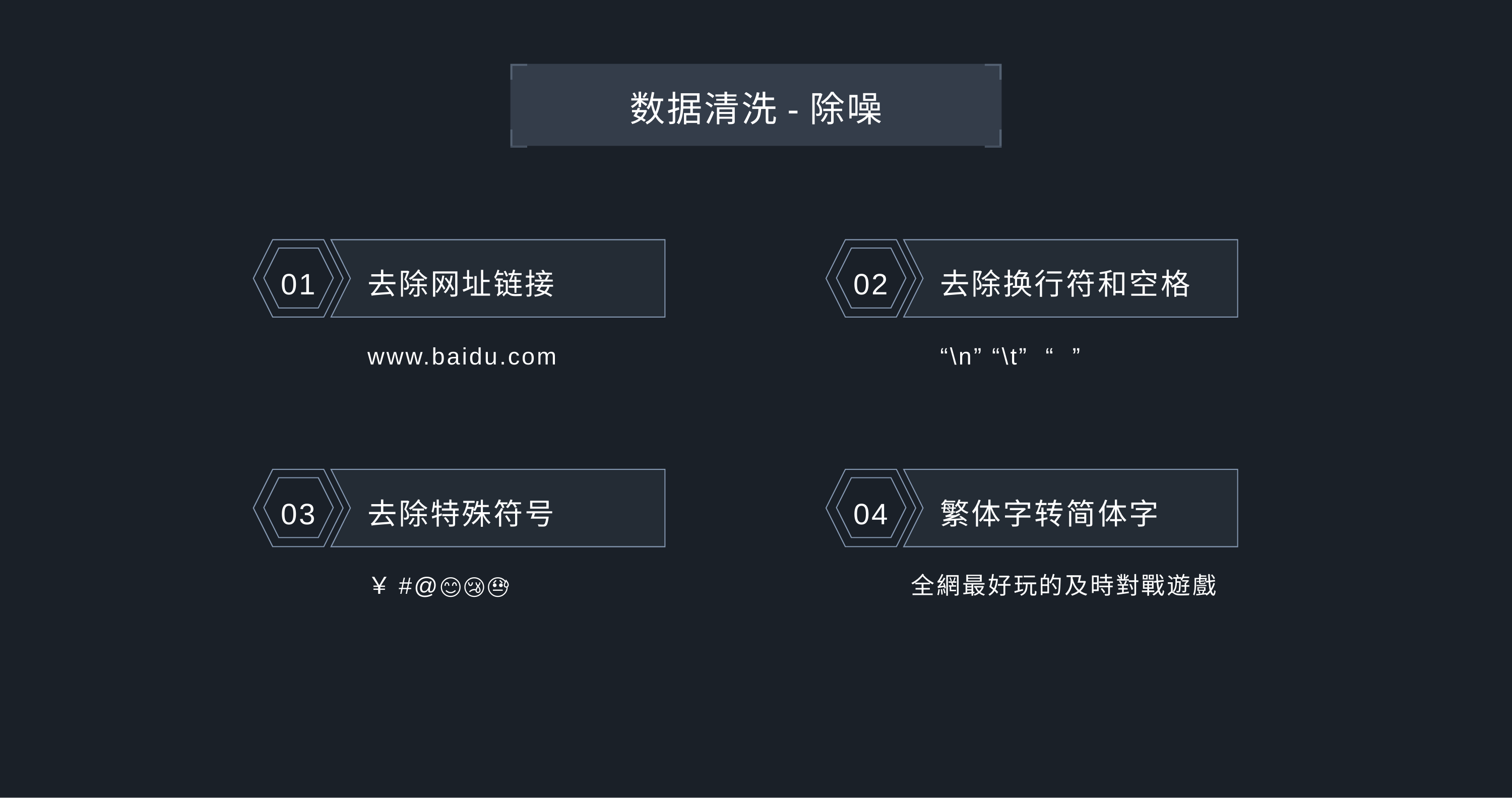

数据清洗-除噪

去除网址链接

01
www.baidu.com

去除换行符和空格

02
“\n” “\t”  “  ”

去除特殊符号
03
￥#@😊😢😓

繁体字转简体字

04
全網最好玩的及時對戰遊戲